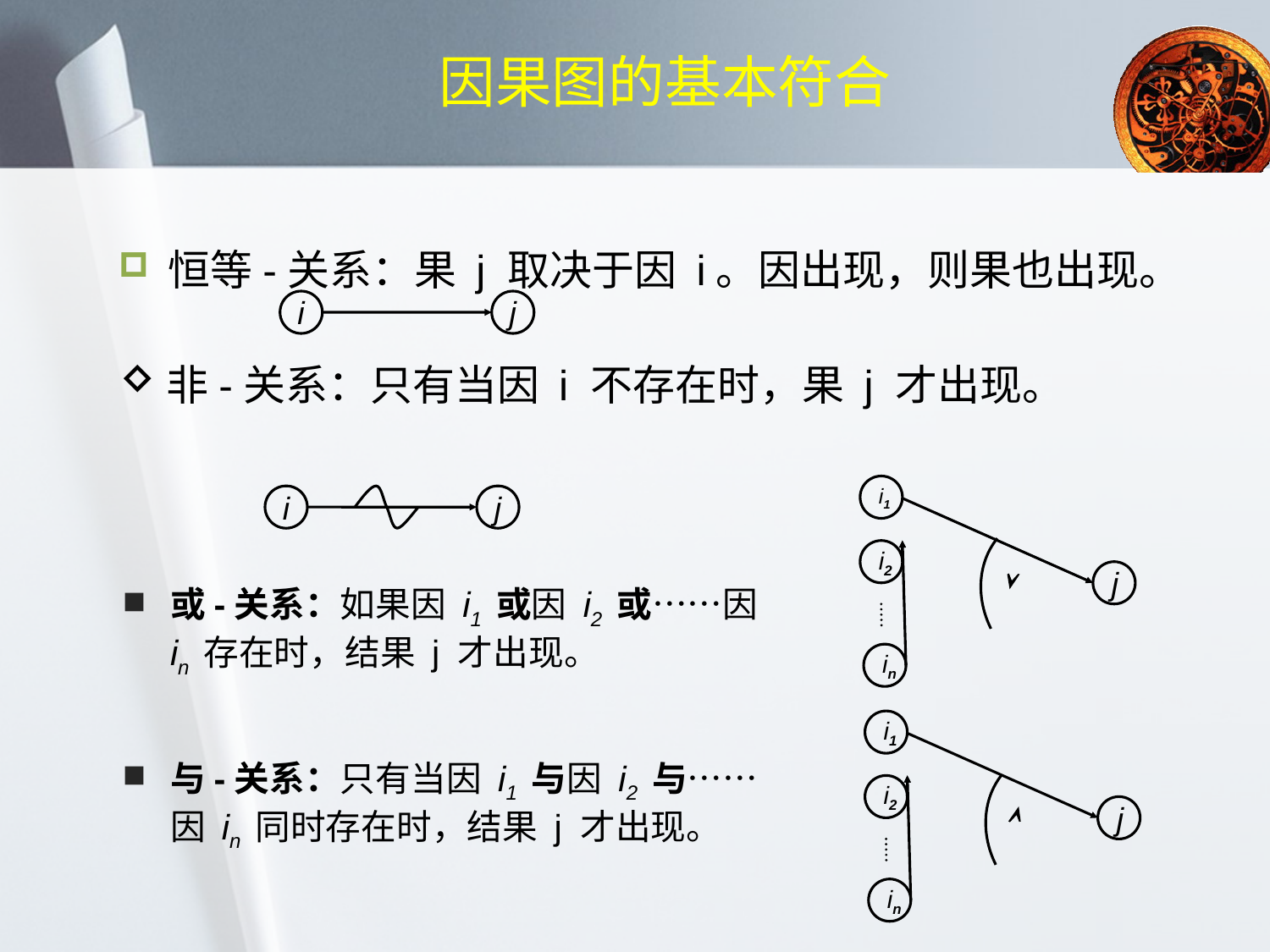

因果图的基本符合
恒等-关系：果 j 取决于因 i。因出现，则果也出现。
非-关系：只有当因 i 不存在时，果 j 才出现。
i
j

i1

i2
∨
j

in
i
j

或-关系：如果因 i1 或因 i2 或……因 in 存在时，结果 j 才出现。
与-关系：只有当因 i1 与因 i2 与……因 in 同时存在时，结果 j 才出现。

i1

i2
∧
j

in